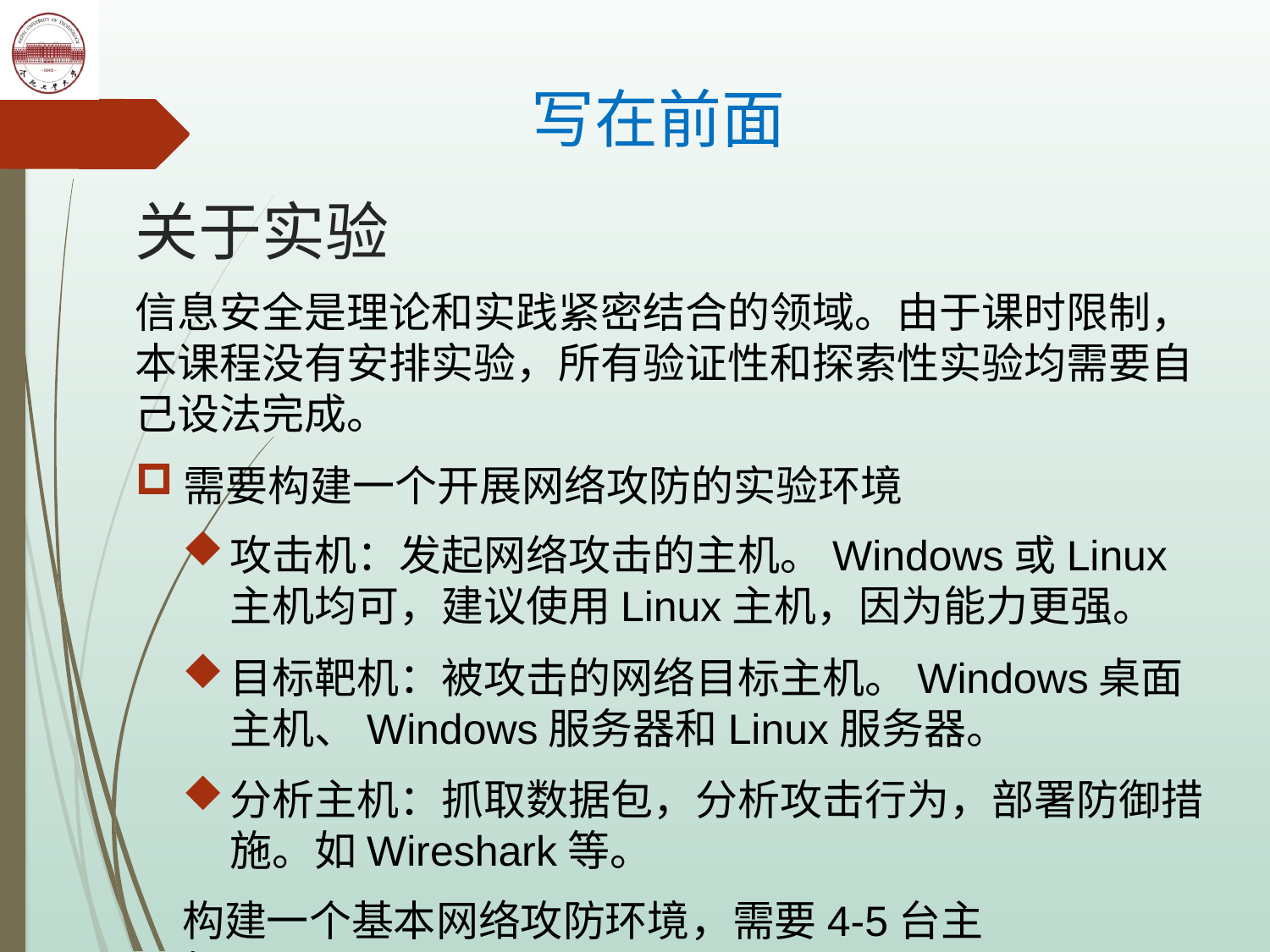

# 写在前面
关于实验
信息安全是理论和实践紧密结合的领域。由于课时限制，本课程没有安排实验，所有验证性和探索性实验均需要自己设法完成。
需要构建一个开展网络攻防的实验环境
攻击机：发起网络攻击的主机。Windows或Linux主机均可，建议使用Linux主机，因为能力更强。
目标靶机：被攻击的网络目标主机。Windows桌面主机、Windows服务器和Linux服务器。
分析主机：抓取数据包，分析攻击行为，部署防御措施。如Wireshark等。
构建一个基本网络攻防环境，需要4-5台主机。